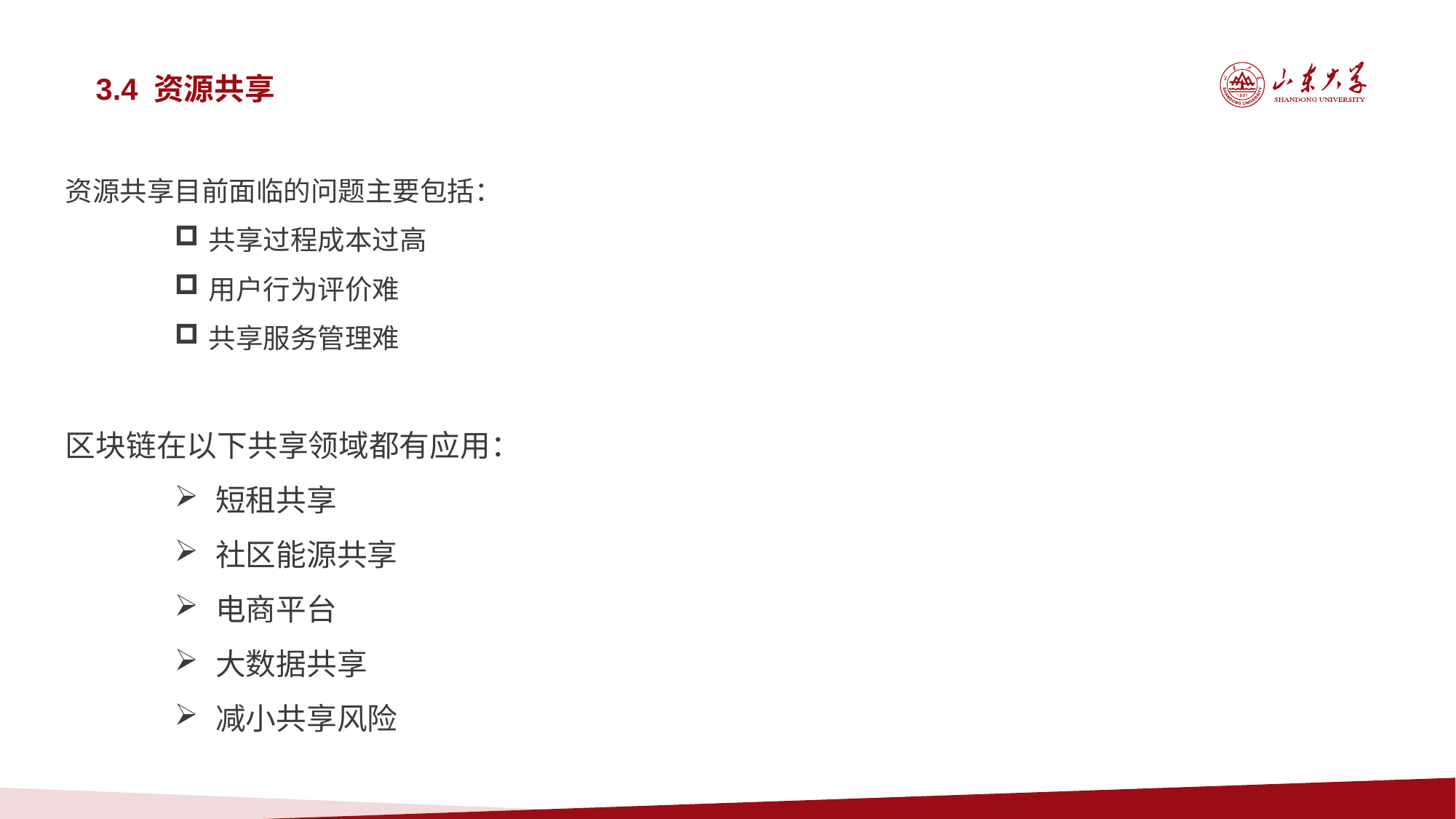

3.4 资源共享

资源共享目前面临的问题主要包括：
共享过程成本过高
用户行为评价难
共享服务管理难

区块链在以下共享领域都有应用：
短租共享
社区能源共享
电商平台
大数据共享
减小共享风险